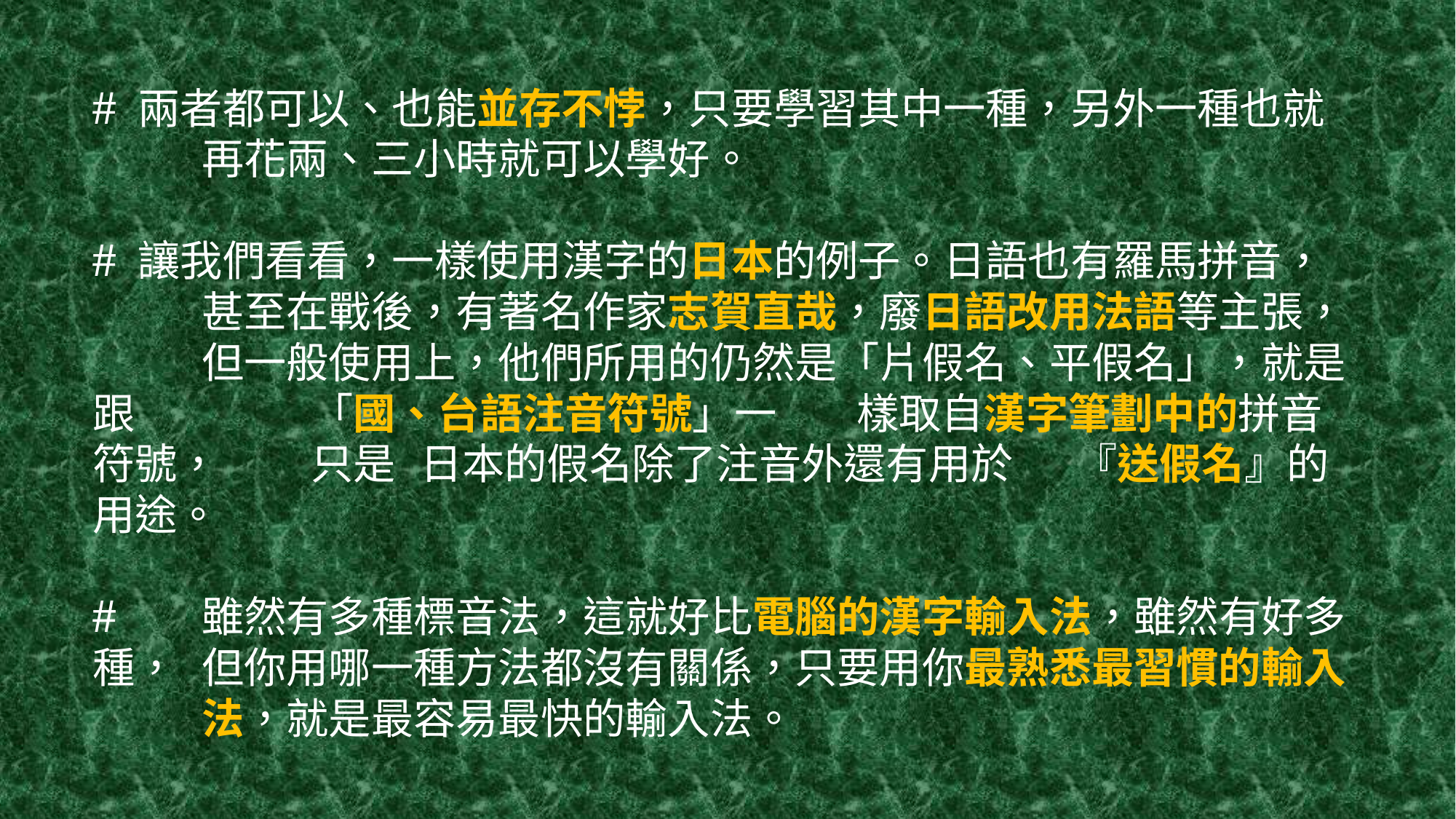

# # 兩者都可以、也能並存不悖，只要學習其中一種，另外一種也就	再花兩、三小時就可以學好。 # 讓我們看看，一樣使用漢字的日本的例子。日語也有羅馬拼音，	甚至在戰後，有著名作家志賀直哉，廢日語改用法語等主張，	但一般使用上，他們所用的仍然是「片假名、平假名」，就是跟		「國、台語注音符號」一	樣取自漢字筆劃中的拼音符號，	只是	日本的假名除了注音外還有用於	『送假名』的用途。 # 	雖然有多種標音法，這就好比電腦的漢字輸入法，雖然有好多種，	但你用哪一種方法都沒有關係，只要用你最熟悉最習慣的輸入	法，就是最容易最快的輸入法。